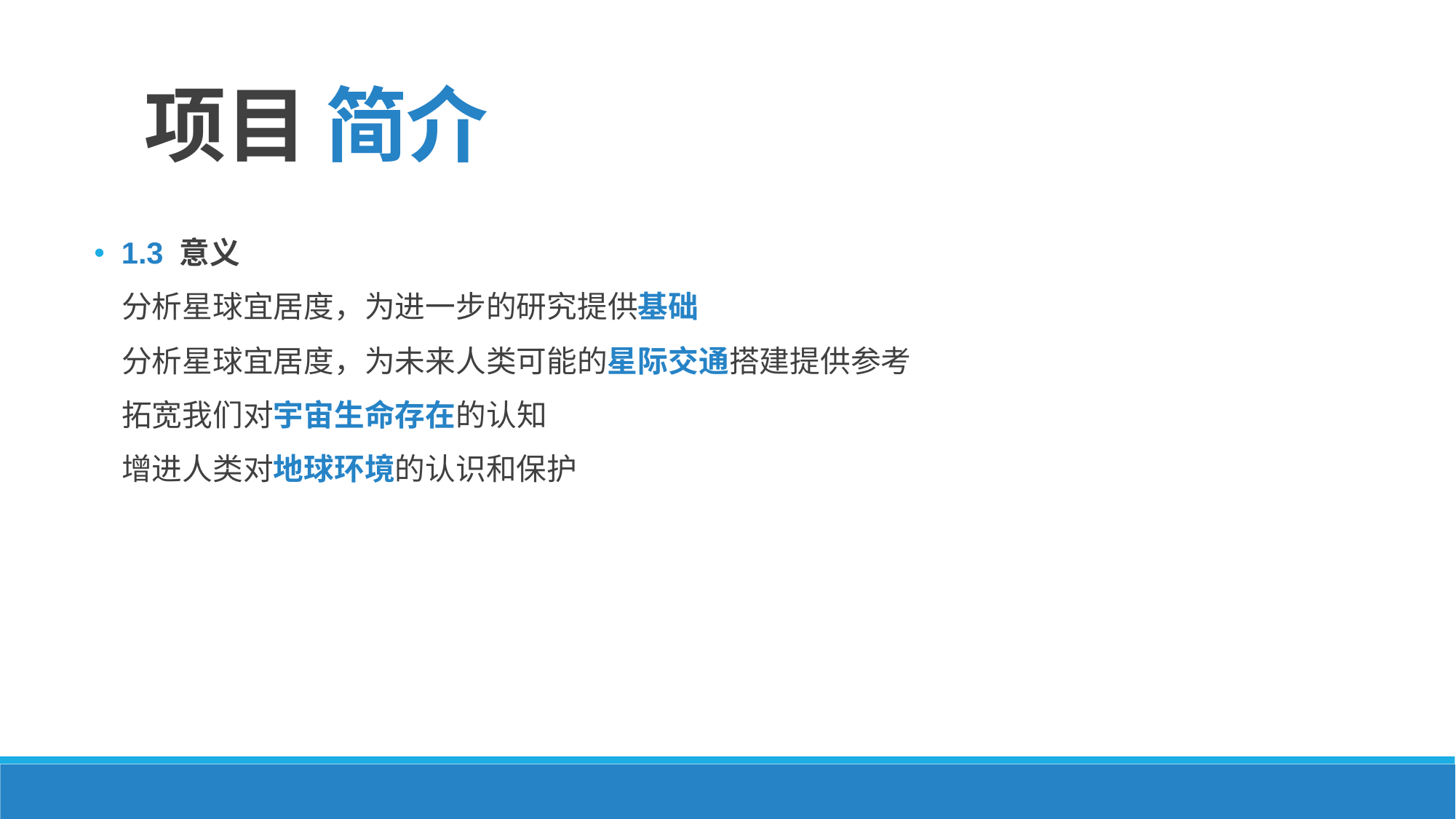

项目 简介
1.3 意义
   分析星球宜居度，为进一步的研究提供基础
   分析星球宜居度，为未来人类可能的星际交通搭建提供参考
   拓宽我们对宇宙生命存在的认知
   增进人类对地球环境的认识和保护